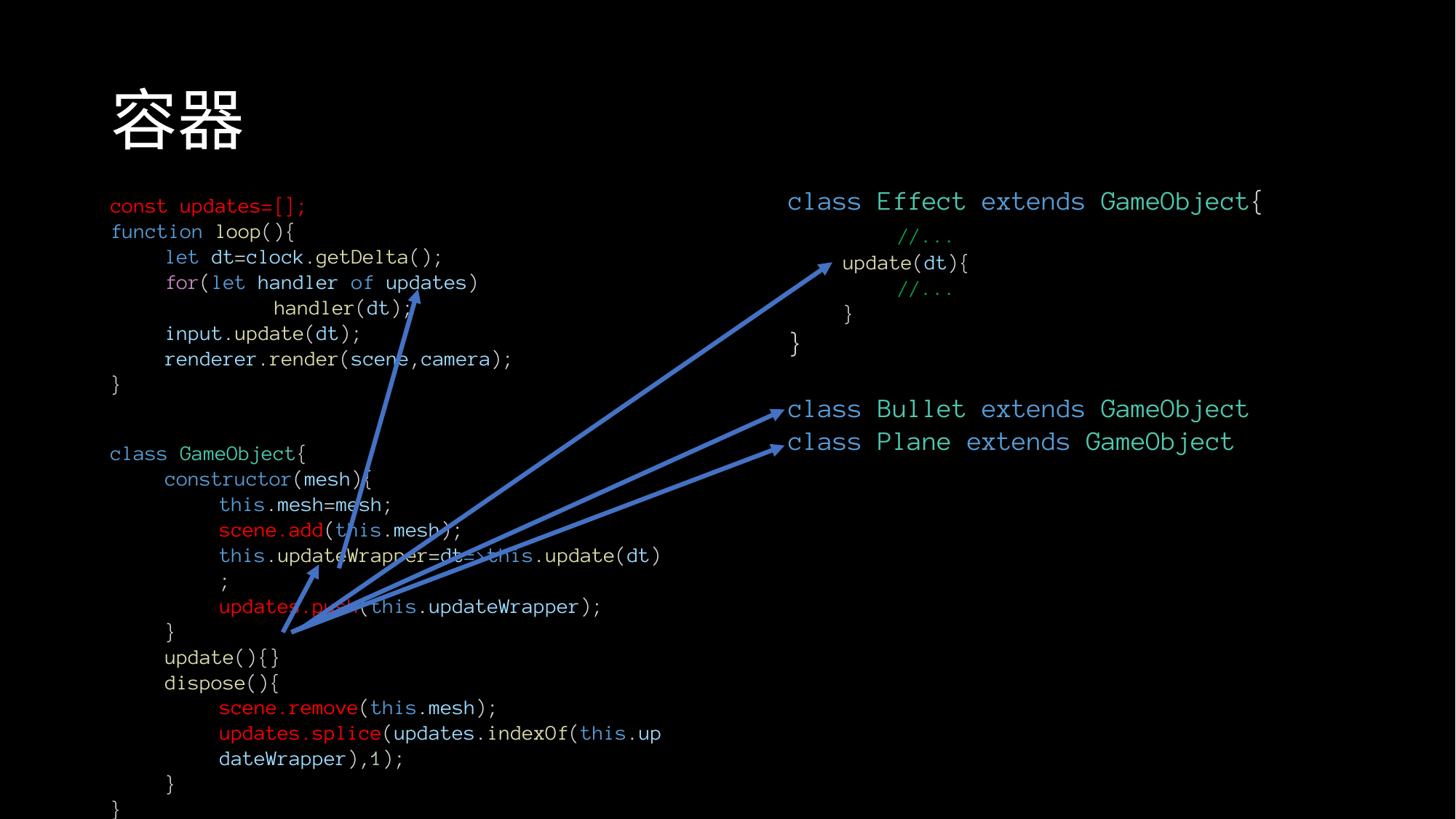

# 容器
class Effect extends GameObject{
	//...
update(dt){
//...
}
}

class Bullet extends GameObject
class Plane extends GameObject
const updates=[];
function loop(){
let dt=clock.getDelta();
for(let handler of updates)
	handler(dt);
input.update(dt);
renderer.render(scene,camera);
}

class GameObject{
constructor(mesh){
this.mesh=mesh;
scene.add(this.mesh);
this.updateWrapper=dt=>this.update(dt);
updates.push(this.updateWrapper);
}
update(){}
dispose(){
scene.remove(this.mesh);
updates.splice(updates.indexOf(this.updateWrapper),1);
}
}